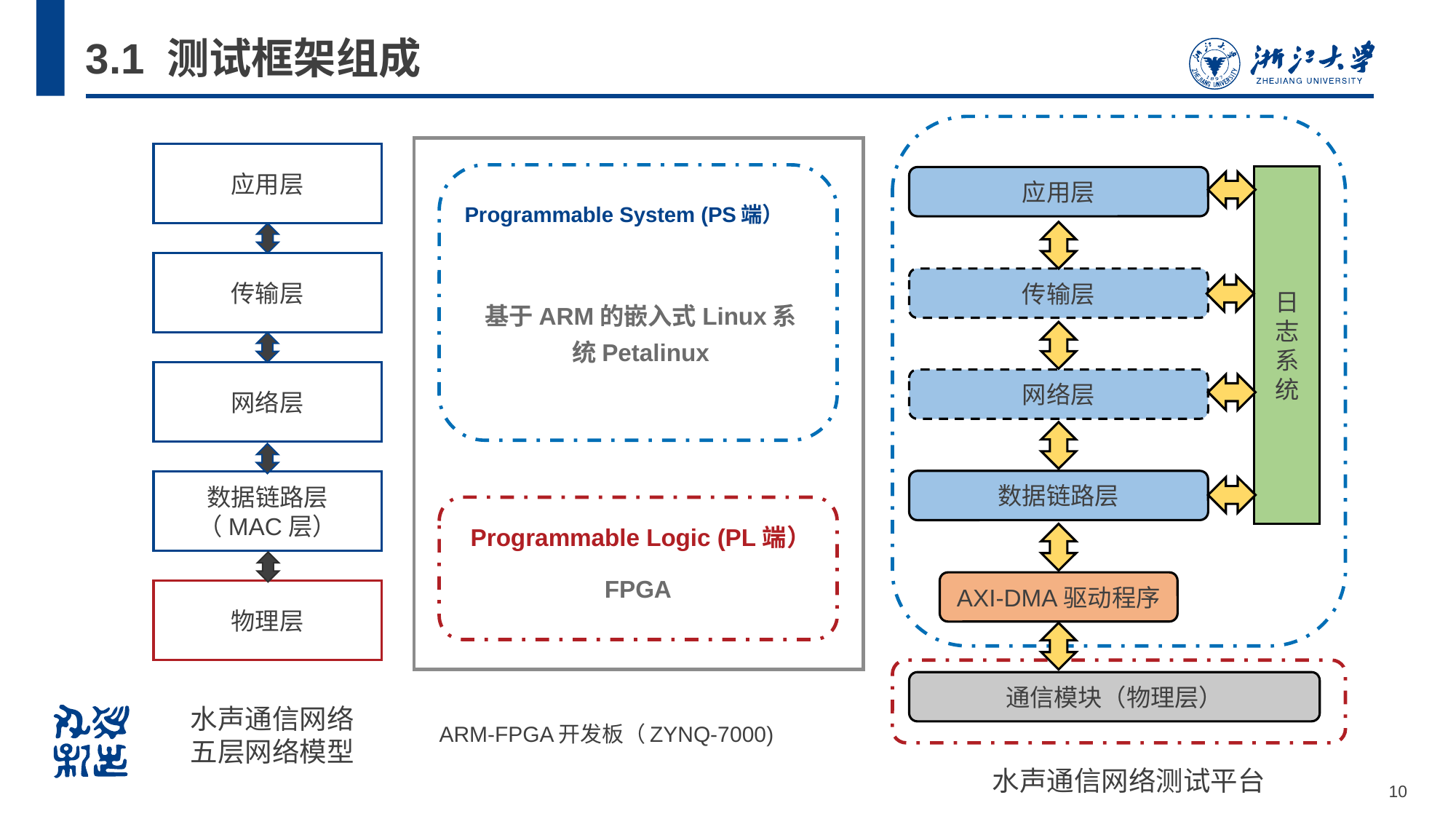

# 3.1 测试框架组成

应用层

日志系统
应用层

Programmable System (PS端）

传输层
传输层

基于ARM的嵌入式Linux系统Petalinux

网络层
网络层

数据链路层
数据链路层
（MAC层）

Programmable Logic (PL端）

FPGA
AXI-DMA驱动程序
物理层

通信模块（物理层）
水声通信网络五层网络模型
ARM-FPGA开发板（ZYNQ-7000)
水声通信网络测试平台
10